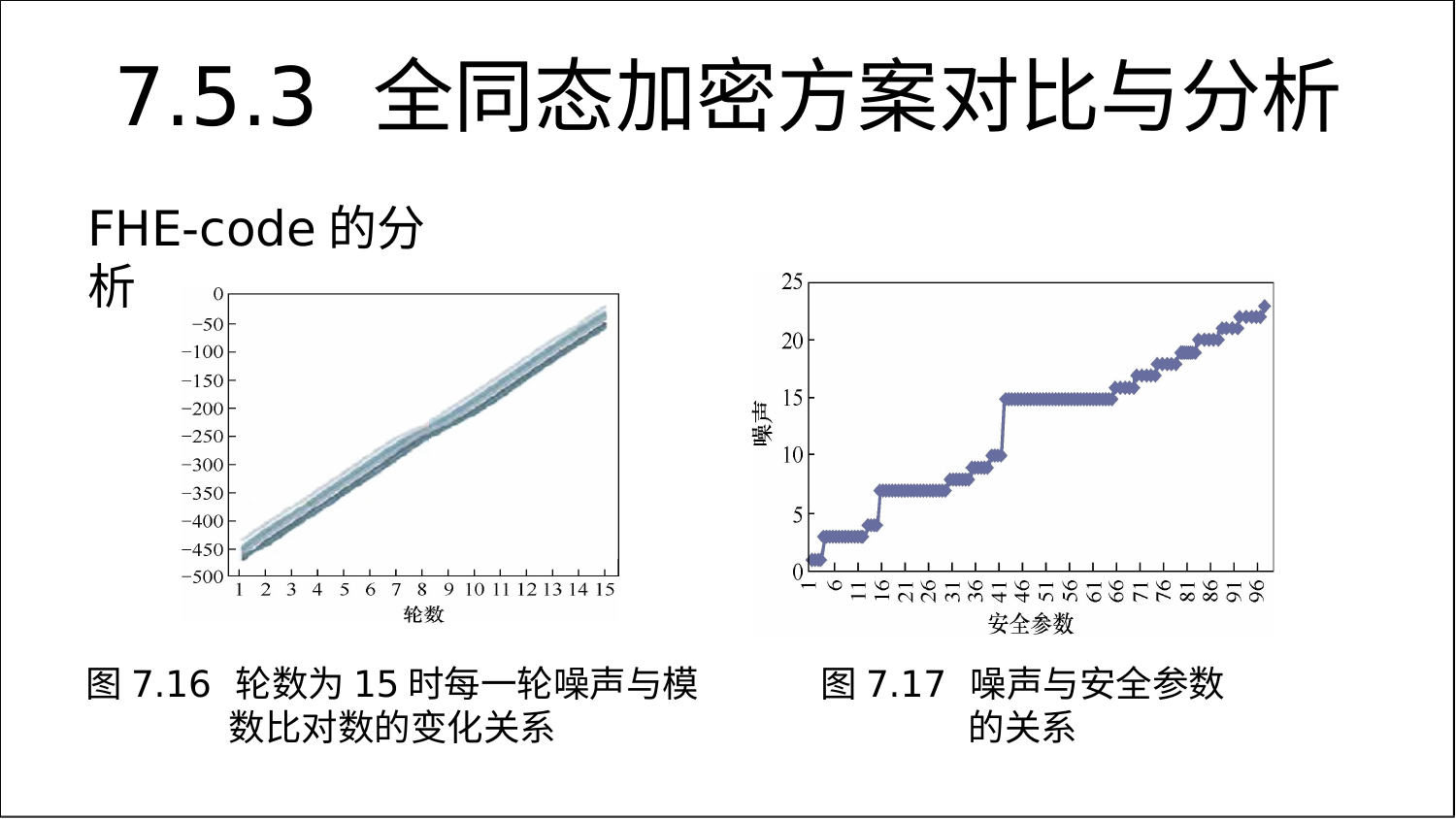

7.5.3	全同态加密方案对比与分析
FHE-code的分析

图7.16 轮数为15时每一轮噪声与模数比对数的变化关系
图7.17 噪声与安全参数的关系